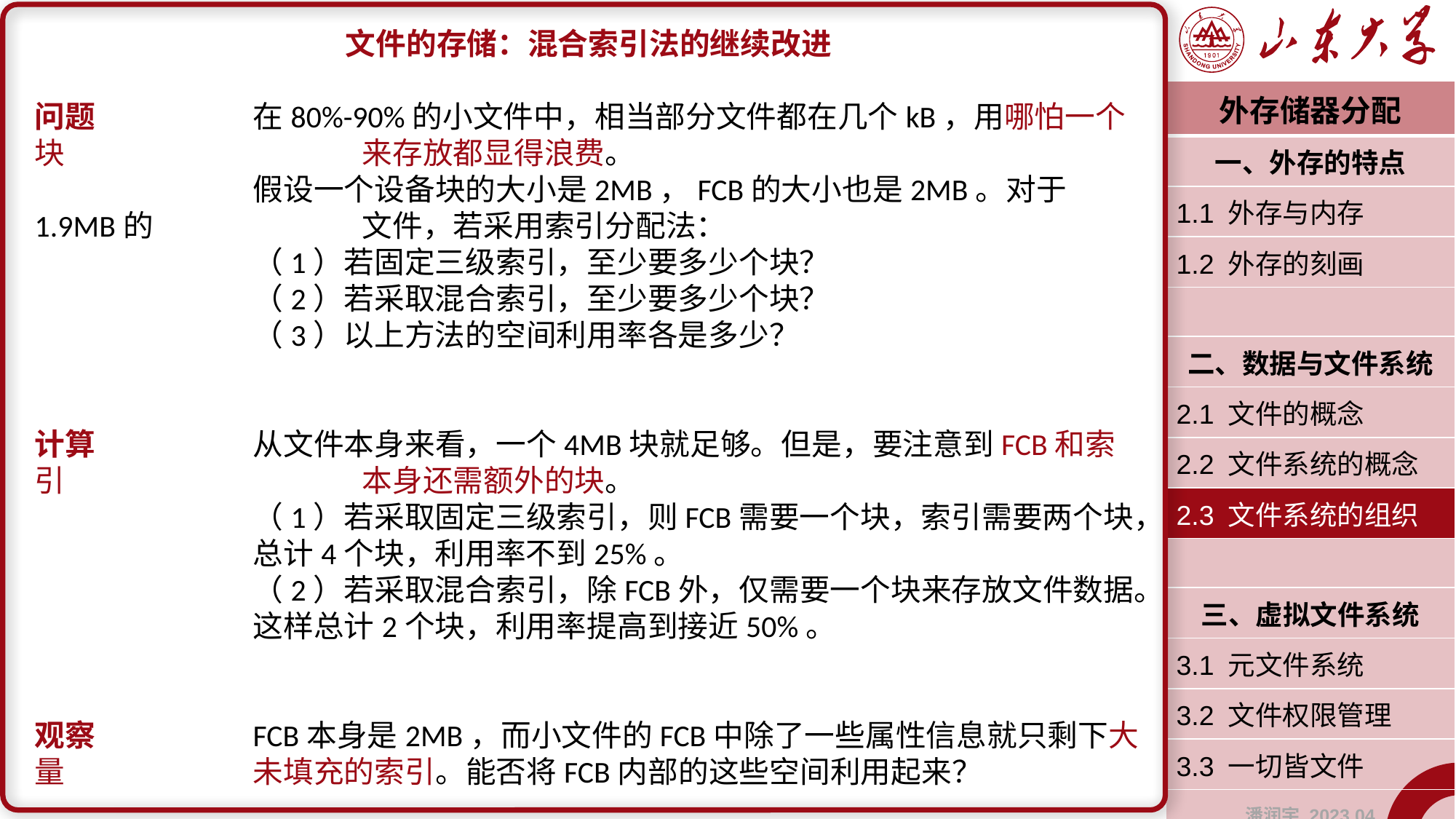

文件的存储：混合索引法的继续改进

问题		在80%-90%的小文件中，相当部分文件都在几个kB，用哪怕一个块			来存放都显得浪费。
		假设一个设备块的大小是2MB，FCB的大小也是2MB。对于1.9MB的		文件，若采用索引分配法：
		（1）若固定三级索引，至少要多少个块？
		（2）若采取混合索引，至少要多少个块？
		（3）以上方法的空间利用率各是多少？

计算		从文件本身来看，一个4MB块就足够。但是，要注意到FCB和索引			本身还需额外的块。
		（1）若采取固定三级索引，则FCB需要一个块，索引需要两个块，		总计4个块，利用率不到25%。
		（2）若采取混合索引，除FCB外，仅需要一个块来存放文件数据。		这样总计2个块，利用率提高到接近50%。

观察		FCB本身是2MB，而小文件的FCB中除了一些属性信息就只剩下大量		未填充的索引。能否将FCB内部的这些空间利用起来？

【图】混合索引
| 外存储器分配 |
| --- |
| 一、外存的特点 |
| 1.1 外存与内存 |
| 1.2 外存的刻画 |
|  |
| 二、数据与文件系统 |
| 2.1 文件的概念 |
| 2.2 文件系统的概念 |
| 2.3 文件系统的组织 |
|  |
| 三、虚拟文件系统 |
| 3.1 元文件系统 |
| 3.2 文件权限管理 |
| 3.3 一切皆文件 |
| 潘润宇 2023.04 |